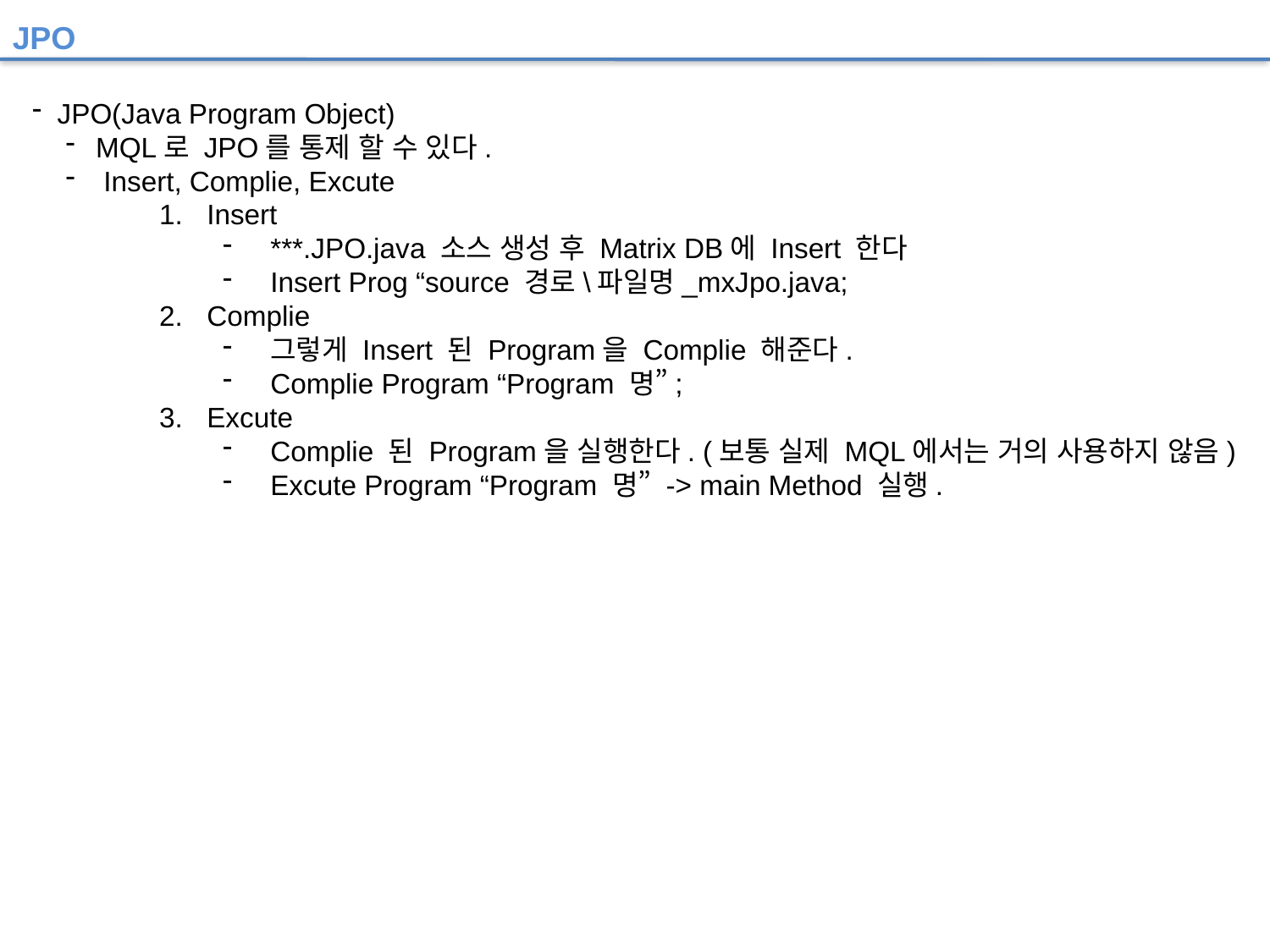

JPO
  JPO(Java Program Object)
MQL로 JPO를 통제 할 수 있다.
 Insert, Complie, Excute
Insert
***.JPO.java 소스 생성 후 Matrix DB에 Insert 한다
Insert Prog “source 경로\파일명_mxJpo.java;
Complie
그렇게 Insert 된 Program을 Complie 해준다.
Complie Program “Program 명”;
Excute
Complie 된 Program을 실행한다. (보통 실제 MQL에서는 거의 사용하지 않음)
Excute Program “Program 명” -> main Method 실행.